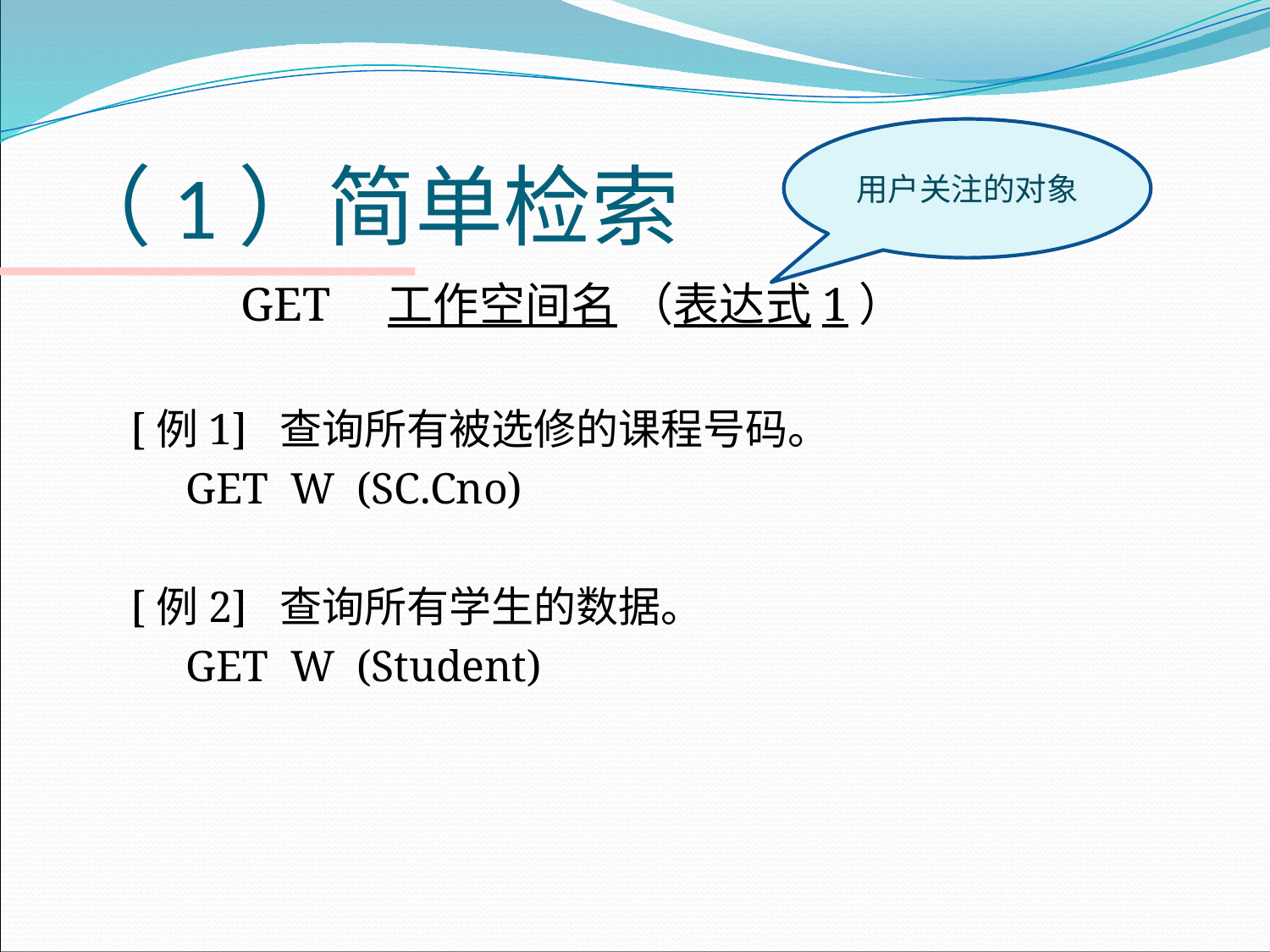

# （1）简单检索
用户关注的对象
    	GET　工作空间名 （表达式1）

[例1]  查询所有被选修的课程号码。
     GET  W  (SC.Cno)

[例2]  查询所有学生的数据。
     GET  W  (Student)

204